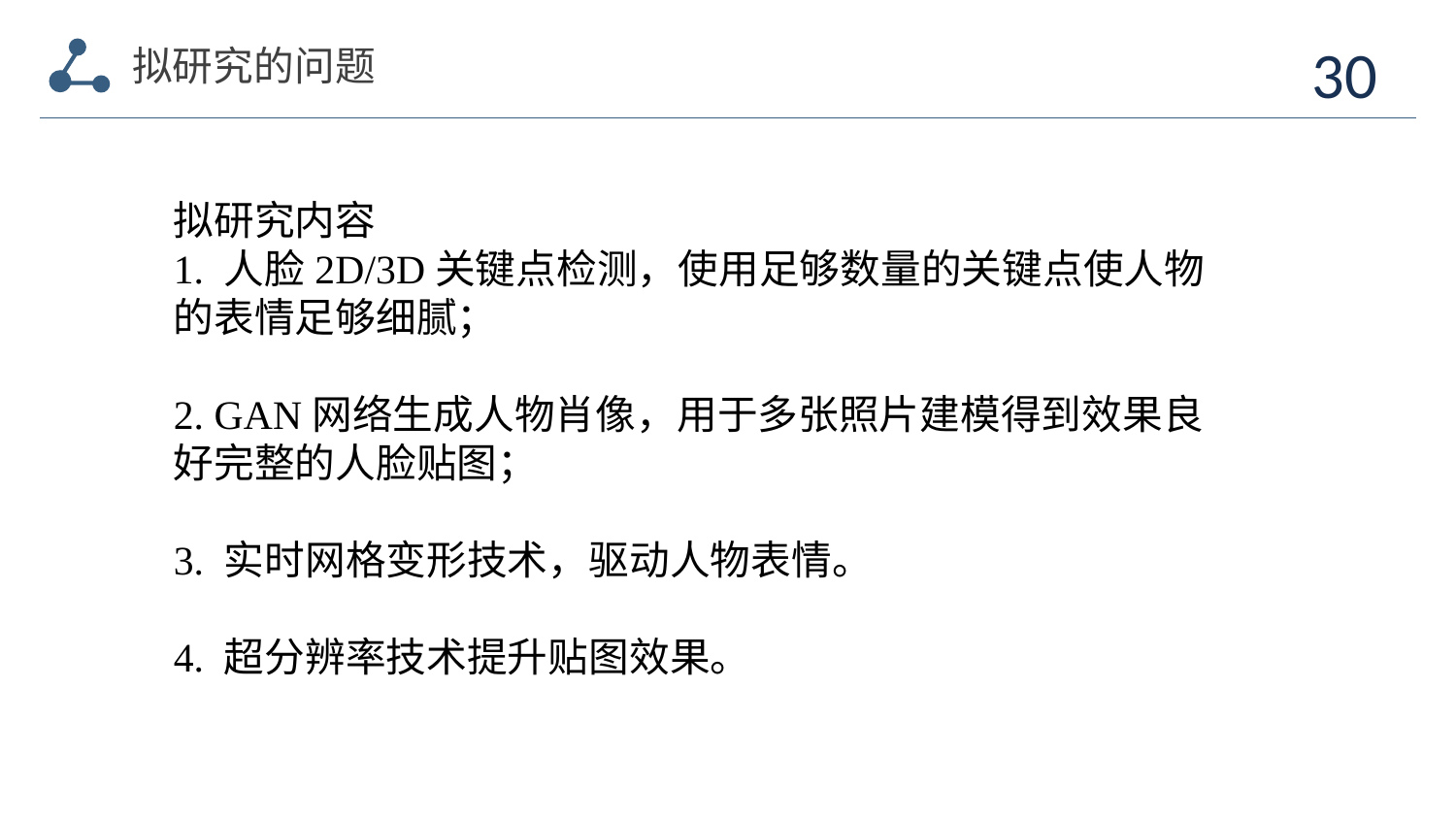

拟研究的问题

30
拟研究内容
1. 人脸2D/3D关键点检测，使用足够数量的关键点使人物的表情足够细腻；

2. GAN网络生成人物肖像，用于多张照片建模得到效果良好完整的人脸贴图；

3. 实时网格变形技术，驱动人物表情。

4. 超分辨率技术提升贴图效果。